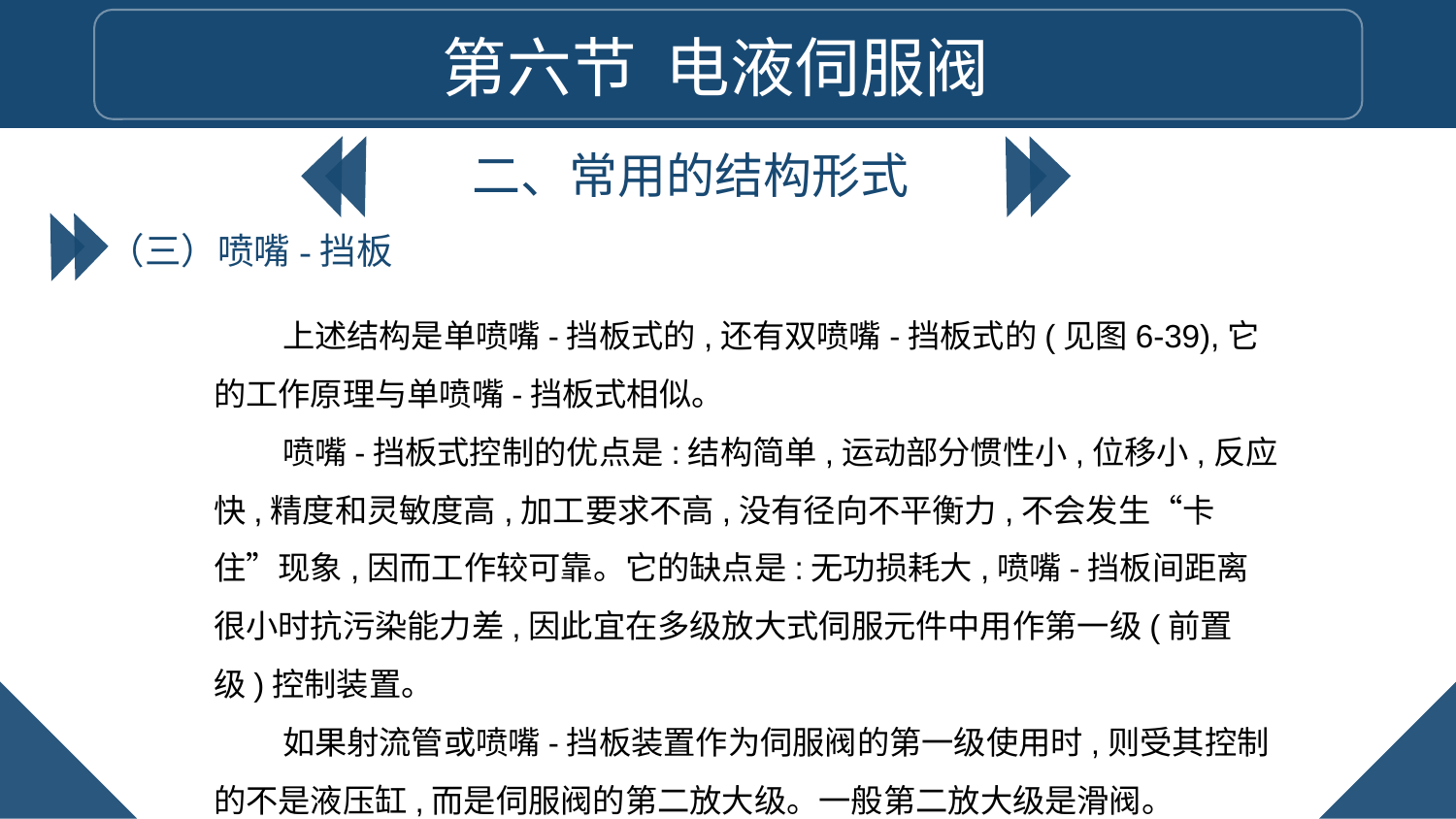

第六节  电液伺服阀
二、常用的结构形式

（三）喷嘴-挡板

上述结构是单喷嘴-挡板式的,还有双喷嘴-挡板式的(见图6-39),它的工作原理与单喷嘴-挡板式相似。
喷嘴-挡板式控制的优点是:结构简单,运动部分惯性小,位移小,反应快,精度和灵敏度高,加工要求不高,没有径向不平衡力,不会发生“卡住”现象,因而工作较可靠。它的缺点是:无功损耗大,喷嘴-挡板间距离很小时抗污染能力差,因此宜在多级放大式伺服元件中用作第一级(前置级)控制装置。
如果射流管或喷嘴-挡板装置作为伺服阀的第一级使用时,则受其控制的不是液压缸,而是伺服阀的第二放大级。一般第二放大级是滑阀。